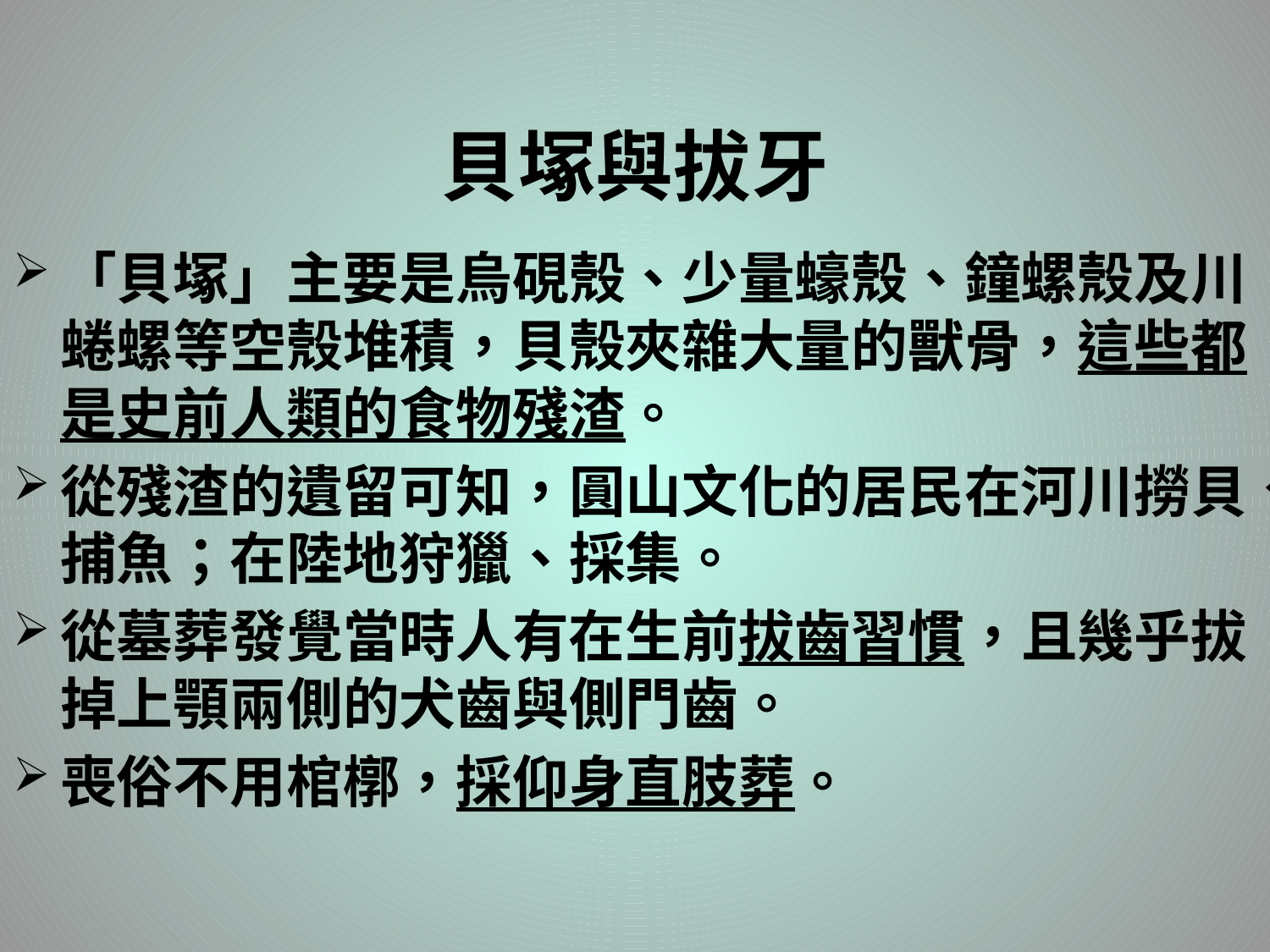

# 貝塚與拔牙
「貝塚」主要是烏硯殼、少量蠔殼、鐘螺殼及川蜷螺等空殼堆積，貝殼夾雜大量的獸骨，這些都是史前人類的食物殘渣。
從殘渣的遺留可知，圓山文化的居民在河川撈貝、捕魚；在陸地狩獵、採集。
從墓葬發覺當時人有在生前拔齒習慣，且幾乎拔掉上顎兩側的犬齒與側門齒。
喪俗不用棺槨，採仰身直肢葬。